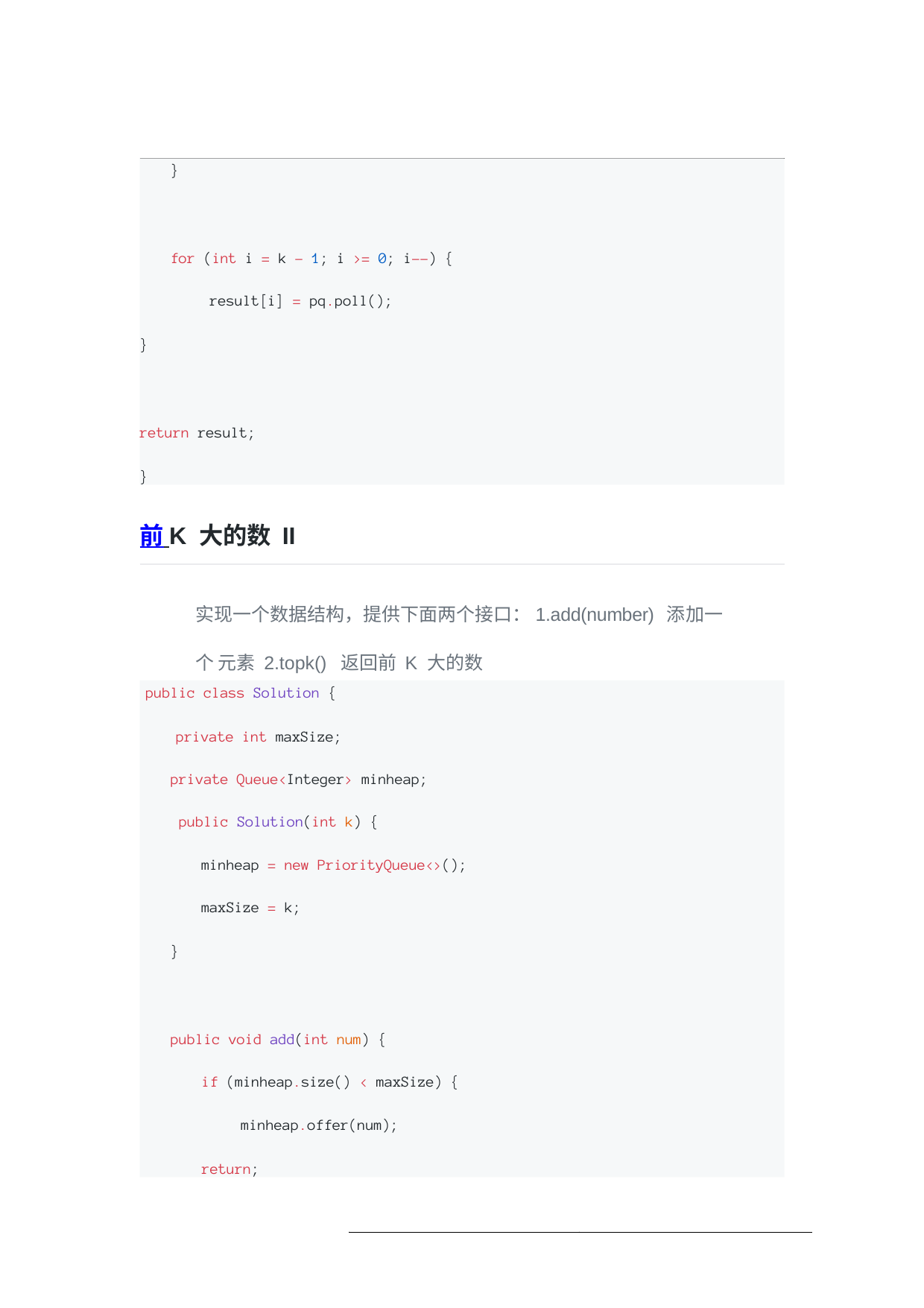

}

for (int i = k - 1; i >= 0; i--) {  result[i] = pq.poll();

}

return result;

}
前 K 大的数 II
实现一个数据结构，提供下面两个接口：1.add(number) 添加一个 元素 2.topk() 返回前 K 大的数

public class Solution {

private int maxSize;
private Queue<Integer> minheap;  public Solution(int k) {
minheap = new PriorityQueue<>();  maxSize = k;

}

public void add(int num) {
if (minheap.size() < maxSize) {  minheap.offer(num);

return;